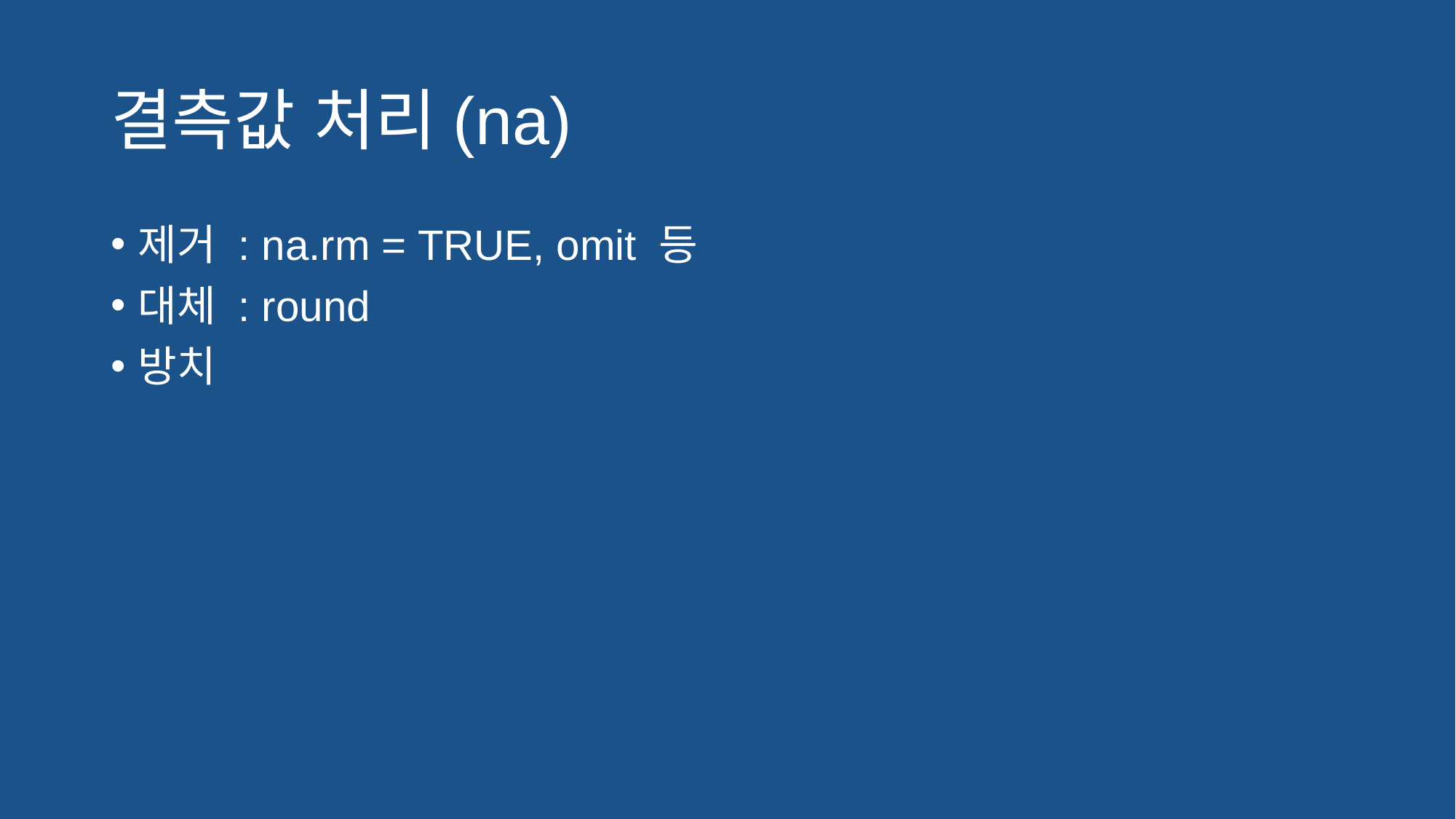

# 결측값 처리(na)
제거 : na.rm = TRUE, omit 등
대체 : round
방치